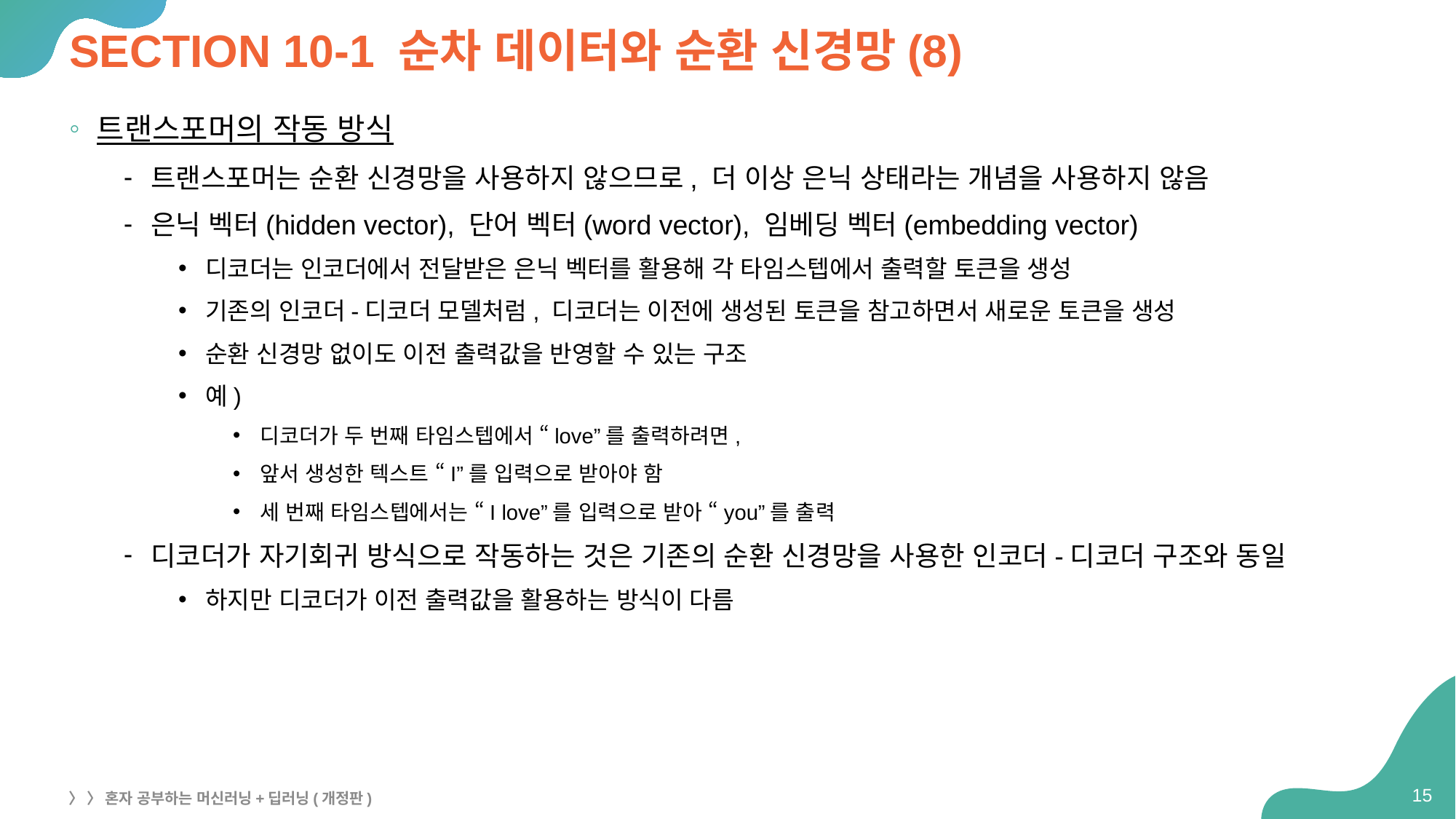

# SECTION 10-1 순차 데이터와 순환 신경망(8)
트랜스포머의 작동 방식
트랜스포머는 순환 신경망을 사용하지 않으므로, 더 이상 은닉 상태라는 개념을 사용하지 않음
은닉 벡터(hidden vector), 단어 벡터(word vector), 임베딩 벡터(embedding vector)
디코더는 인코더에서 전달받은 은닉 벡터를 활용해 각 타임스텝에서 출력할 토큰을 생성
기존의 인코더-디코더 모델처럼, 디코더는 이전에 생성된 토큰을 참고하면서 새로운 토큰을 생성
순환 신경망 없이도 이전 출력값을 반영할 수 있는 구조
예)
디코더가 두 번째 타임스텝에서 “love”를 출력하려면,
앞서 생성한 텍스트 “I”를 입력으로 받아야 함
세 번째 타임스텝에서는 “I love”를 입력으로 받아 “you”를 출력
디코더가 자기회귀 방식으로 작동하는 것은 기존의 순환 신경망을 사용한 인코더-디코더 구조와 동일
하지만 디코더가 이전 출력값을 활용하는 방식이 다름
15
〉 〉 혼자 공부하는 머신러닝+딥러닝(개정판)